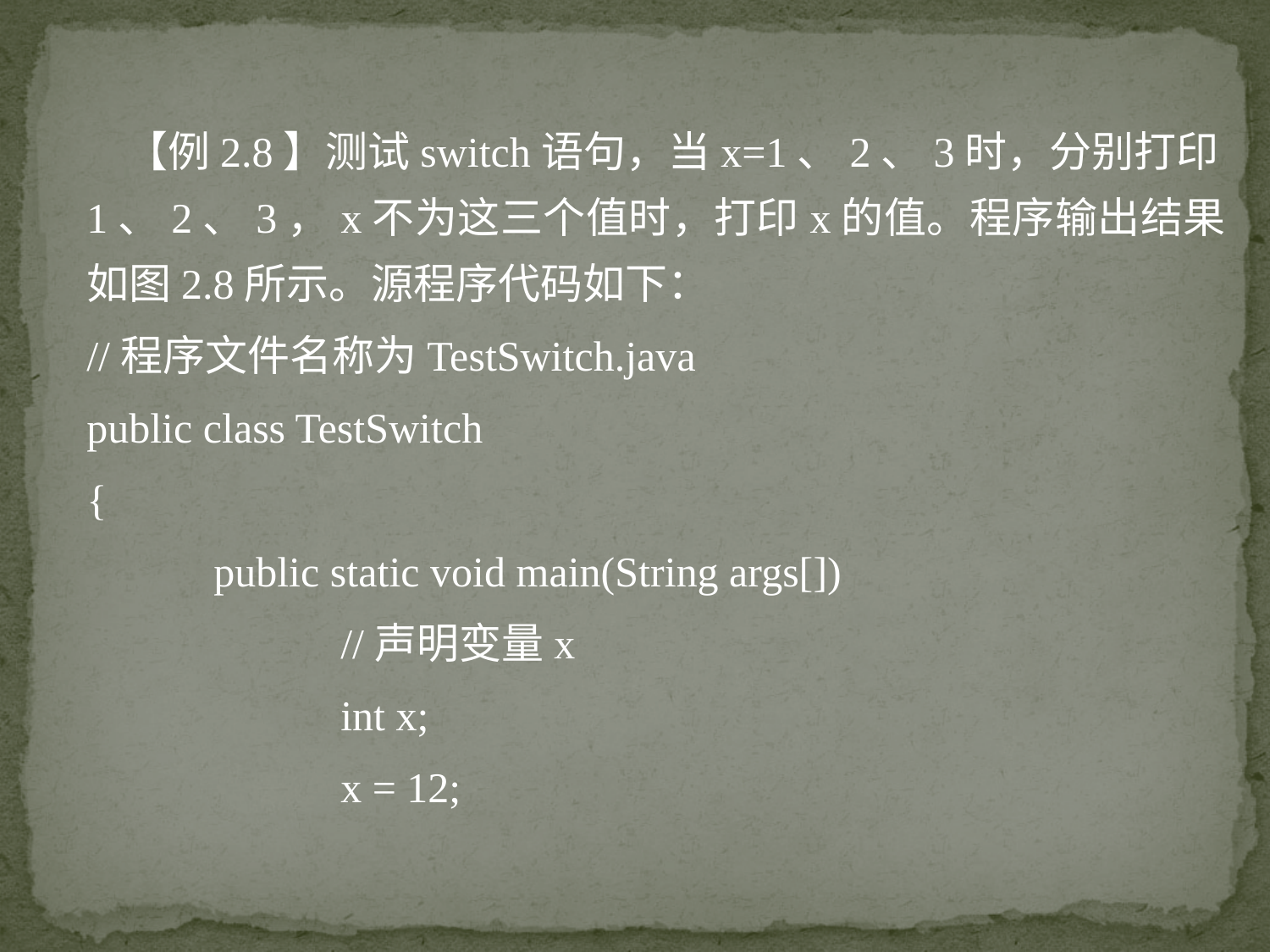

【例2.8】测试switch语句，当x=1、2、3时，分别打印1、2、3，x不为这三个值时，打印x的值。程序输出结果如图2.8所示。源程序代码如下：
//程序文件名称为TestSwitch.java
public class TestSwitch
{
	public static void main(String args[])
		//声明变量x
		int x;
		x = 12;